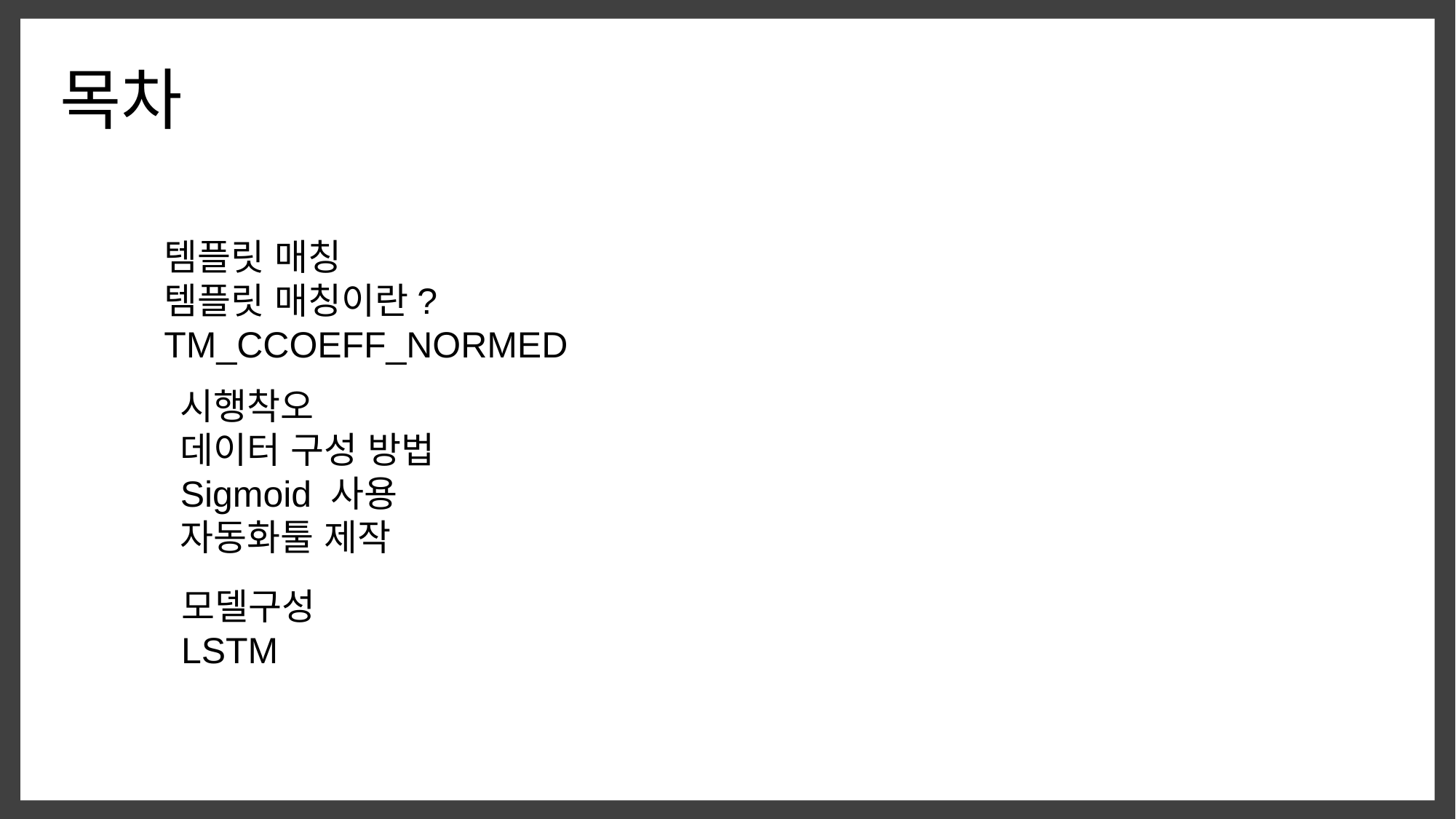

목차
템플릿 매칭
템플릿 매칭이란?
TM_CCOEFF_NORMED
시행착오
데이터 구성 방법
Sigmoid 사용
자동화툴 제작

모델구성
LSTM